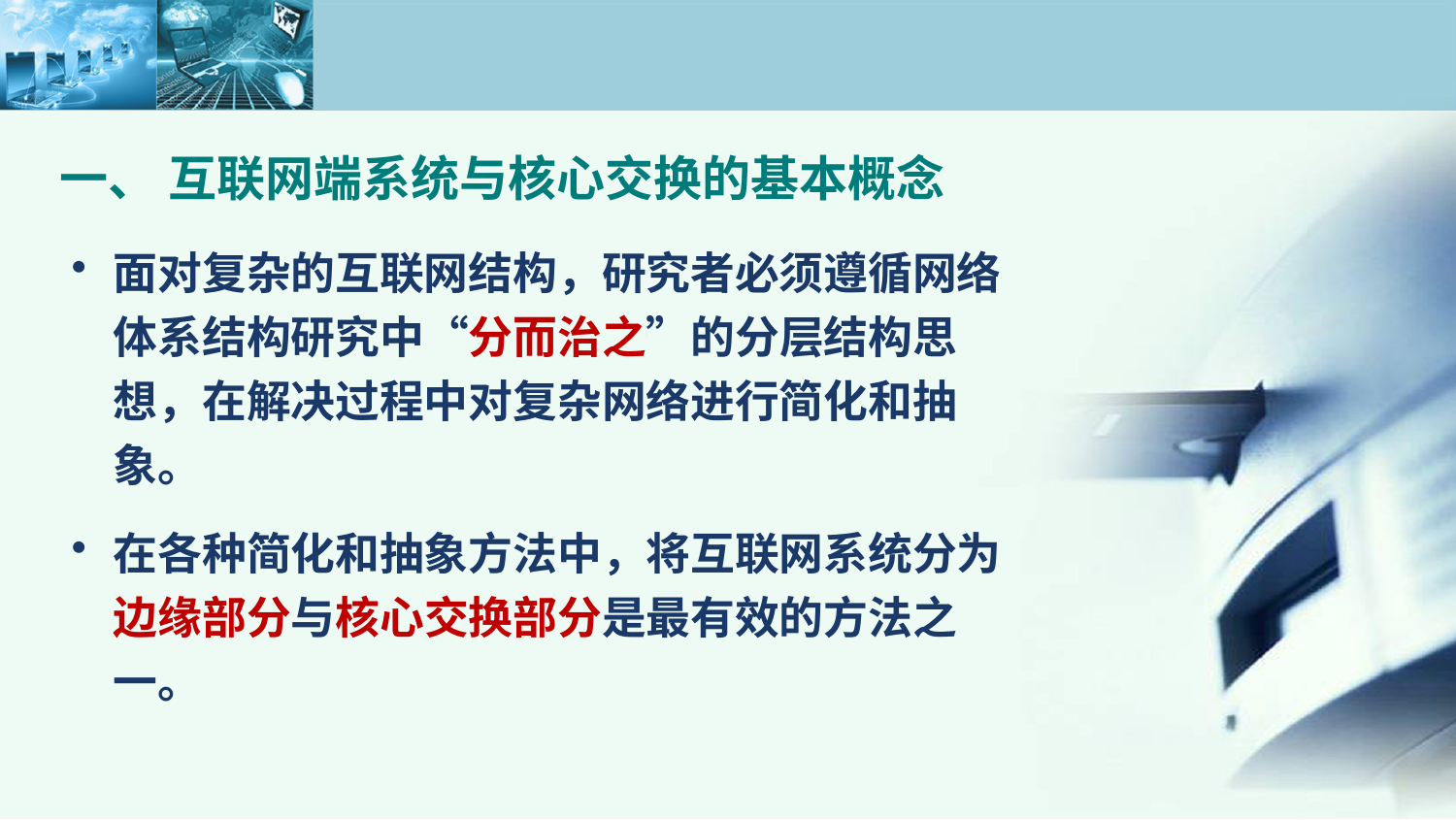

一、 互联网端系统与核心交换的基本概念
面对复杂的互联网结构，研究者必须遵循网络体系结构研究中“分而治之”的分层结构思想，在解决过程中对复杂网络进行简化和抽象。
在各种简化和抽象方法中，将互联网系统分为边缘部分与核心交换部分是最有效的方法之一。